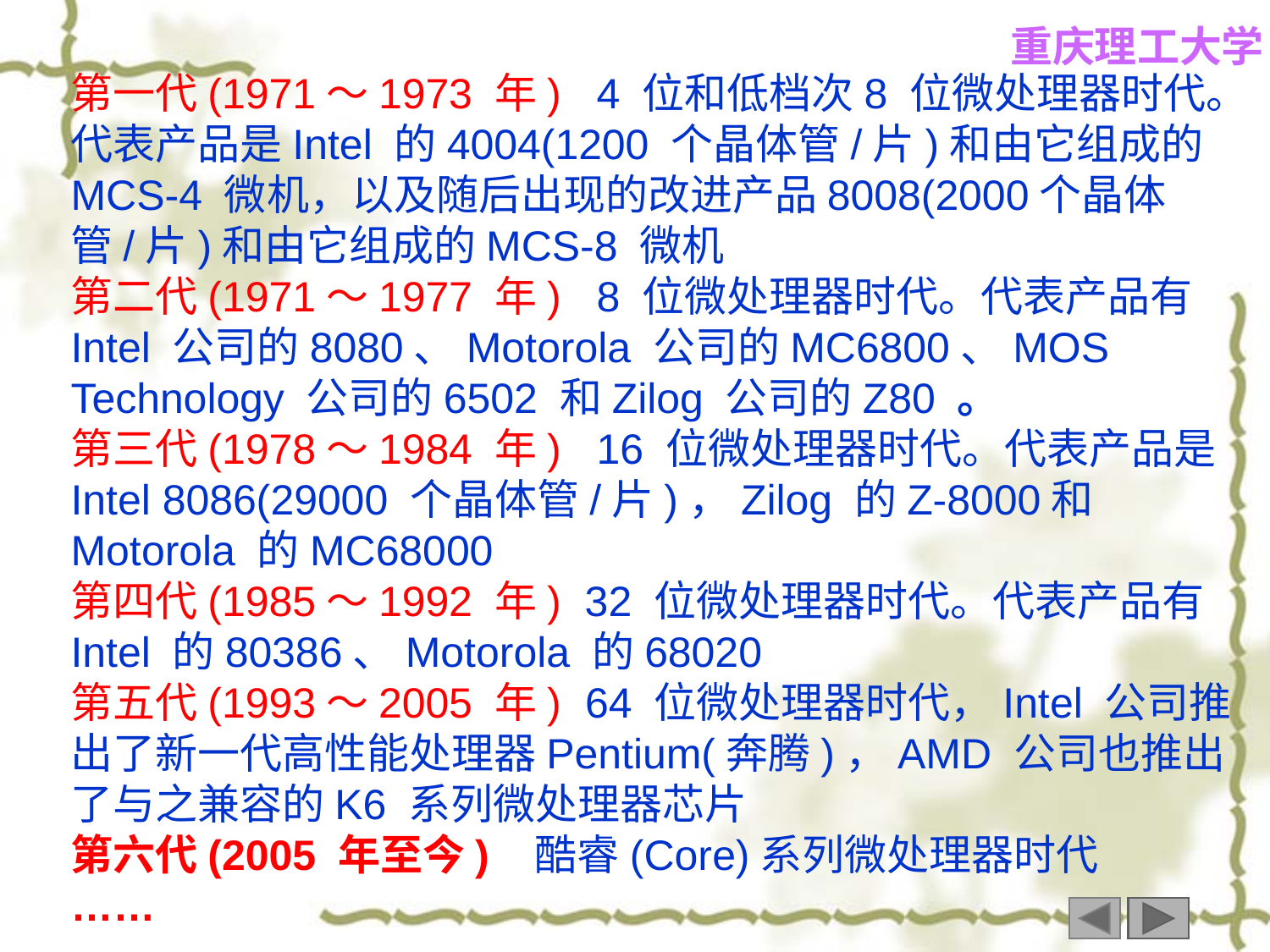

第一代(1971～1973 年)   4 位和低档次8 位微处理器时代。代表产品是Intel 的4004(1200 个晶体管/片)和由它组成的MCS-4 微机，以及随后出现的改进产品8008(2000个晶体管/片)和由它组成的MCS-8 微机
第二代(1971～1977 年)   8 位微处理器时代。代表产品有Intel 公司的8080、Motorola 公司的MC6800、MOS Technology 公司的6502 和Zilog 公司的Z80 。
第三代(1978～1984 年)   16 位微处理器时代。代表产品是Intel 8086(29000 个晶体管/片)，Zilog 的Z-8000和Motorola 的MC68000
第四代(1985～1992 年)  32 位微处理器时代。代表产品有Intel 的80386、Motorola 的68020
第五代(1993～2005 年)  64 位微处理器时代，Intel 公司推出了新一代高性能处理器Pentium(奔腾)，AMD 公司也推出了与之兼容的K6 系列微处理器芯片
第六代(2005 年至今)   酷睿(Core)系列微处理器时代
……